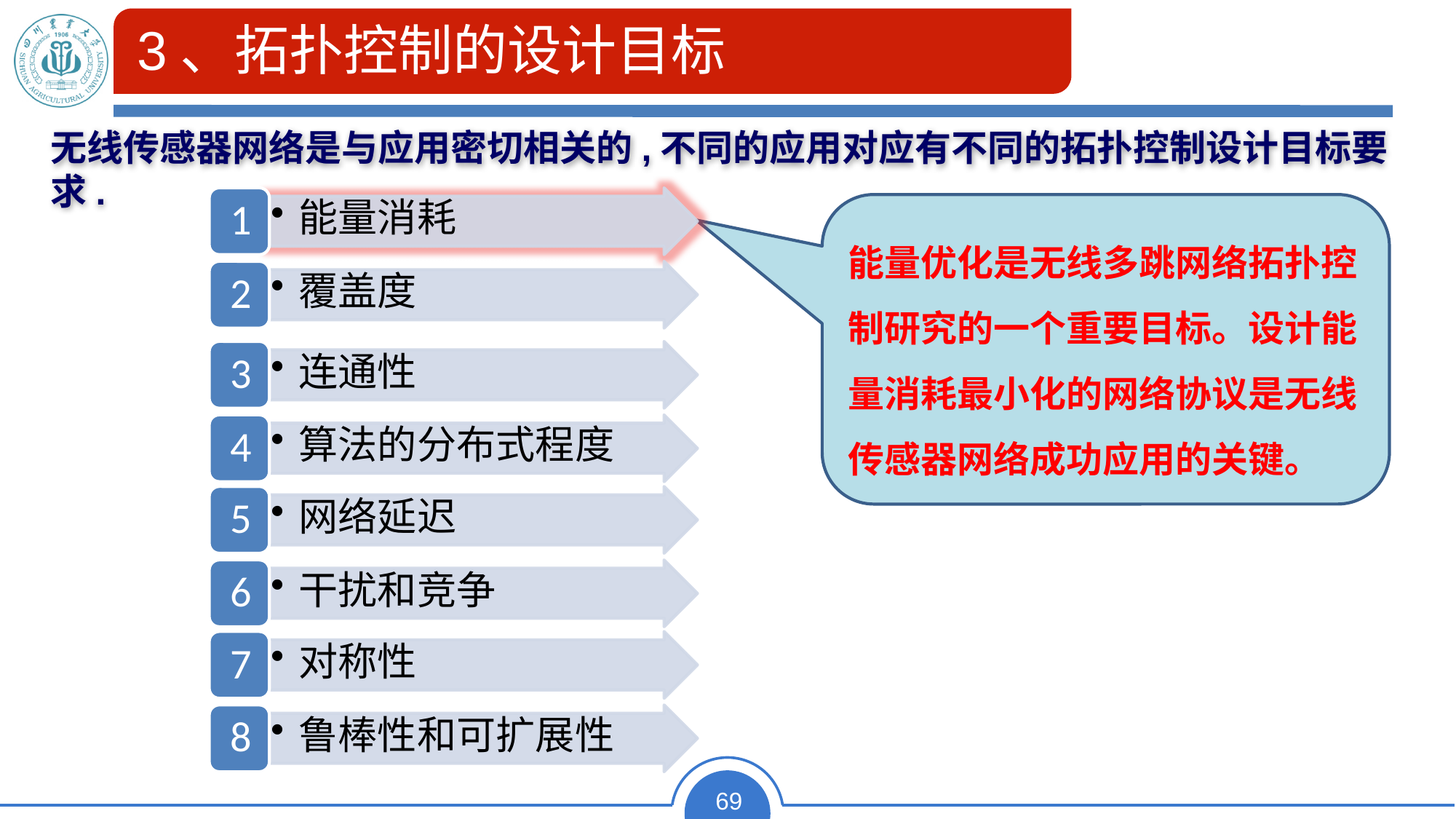

# 3、拓扑控制的设计目标
无线传感器网络是与应用密切相关的,不同的应用对应有不同的拓扑控制设计目标要求.
能量消耗
1
覆盖度
2
能量优化是无线多跳网络拓扑控制研究的一个重要目标。设计能量消耗最小化的网络协议是无线传感器网络成功应用的关键。
连通性
3
算法的分布式程度
4
网络延迟
5
干扰和竞争
6
对称性
7
鲁棒性和可扩展性
8